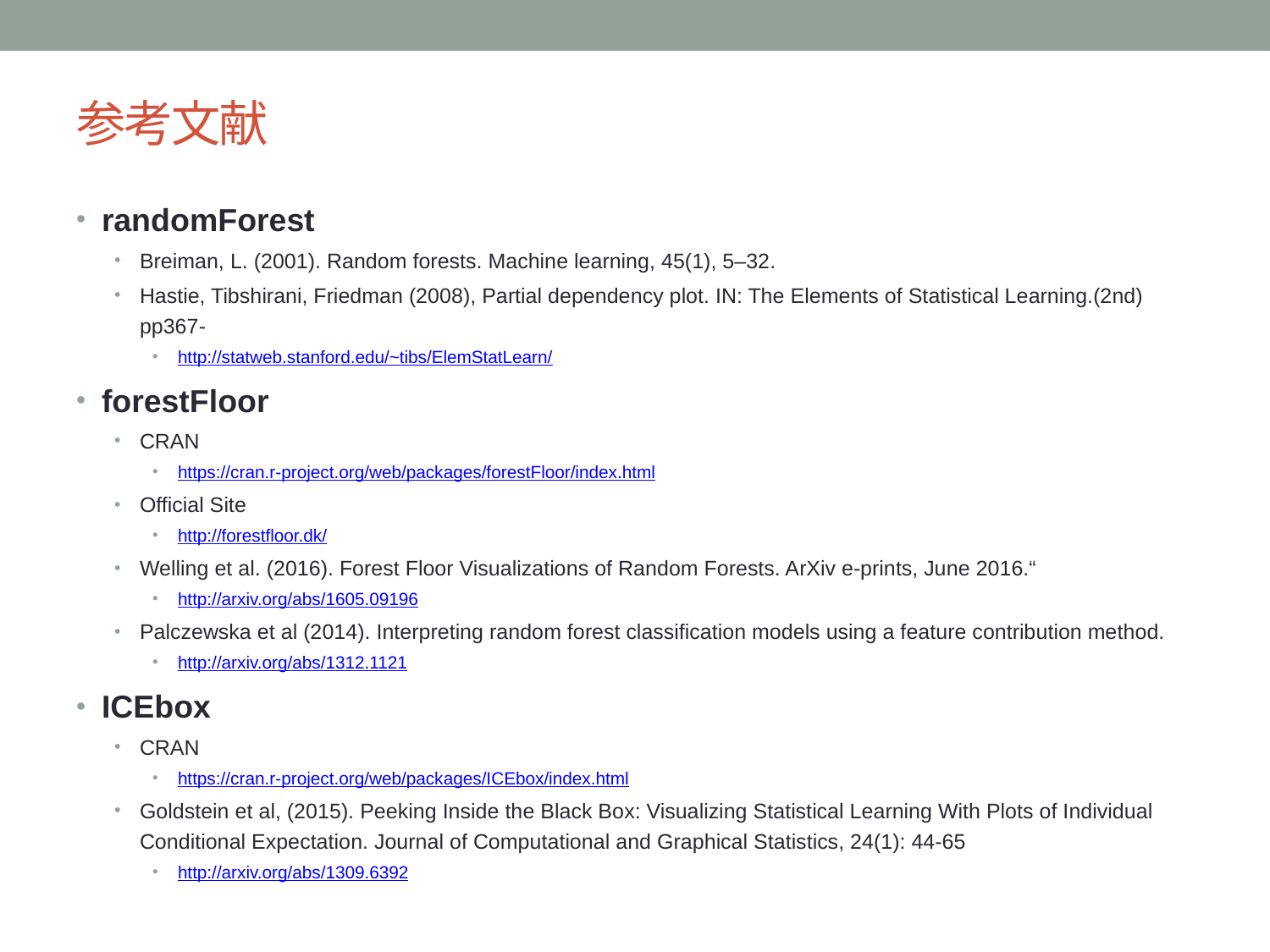

# 参考文献
randomForest
Breiman, L. (2001). Random forests. Machine learning, 45(1), 5–32.
Hastie, Tibshirani, Friedman (2008), Partial dependency plot. IN: The Elements of Statistical Learning.(2nd) pp367-
http://statweb.stanford.edu/~tibs/ElemStatLearn/
forestFloor
CRAN
https://cran.r-project.org/web/packages/forestFloor/index.html
Official Site
http://forestfloor.dk/
Welling et al. (2016). Forest Floor Visualizations of Random Forests. ArXiv e-prints, June 2016.“
http://arxiv.org/abs/1605.09196
Palczewska et al (2014). Interpreting random forest classification models using a feature contribution method.
http://arxiv.org/abs/1312.1121
ICEbox
CRAN
https://cran.r-project.org/web/packages/ICEbox/index.html
Goldstein et al, (2015). Peeking Inside the Black Box: Visualizing Statistical Learning With Plots of Individual Conditional Expectation. Journal of Computational and Graphical Statistics, 24(1): 44-65
http://arxiv.org/abs/1309.6392